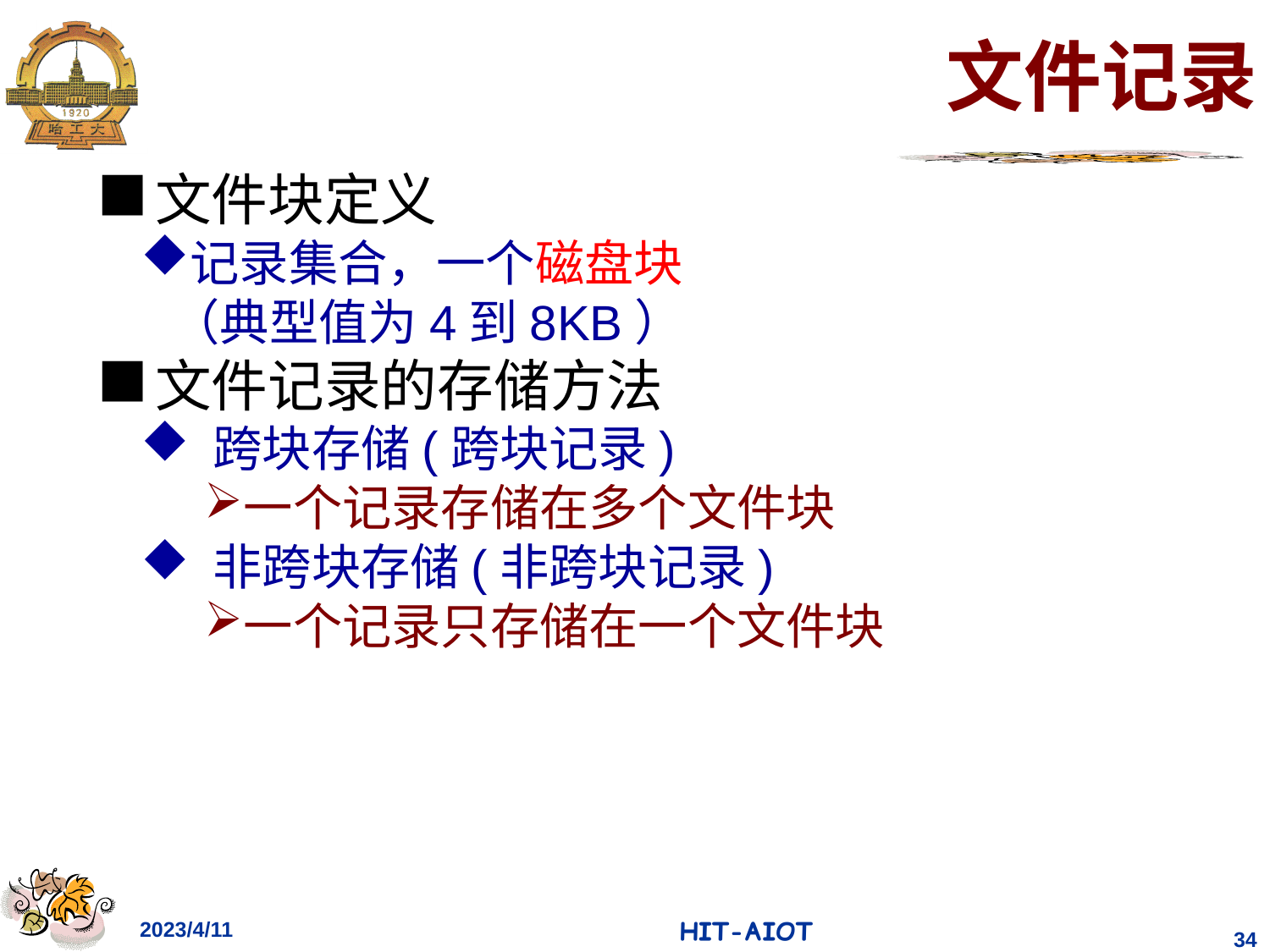

# 文件记录

文件块定义
记录集合，一个磁盘块
（典型值为4到8KB）
文件记录的存储方法
 跨块存储(跨块记录)
一个记录存储在多个文件块
 非跨块存储(非跨块记录)
一个记录只存储在一个文件块
2023/4/11
HIT-AIOT
34